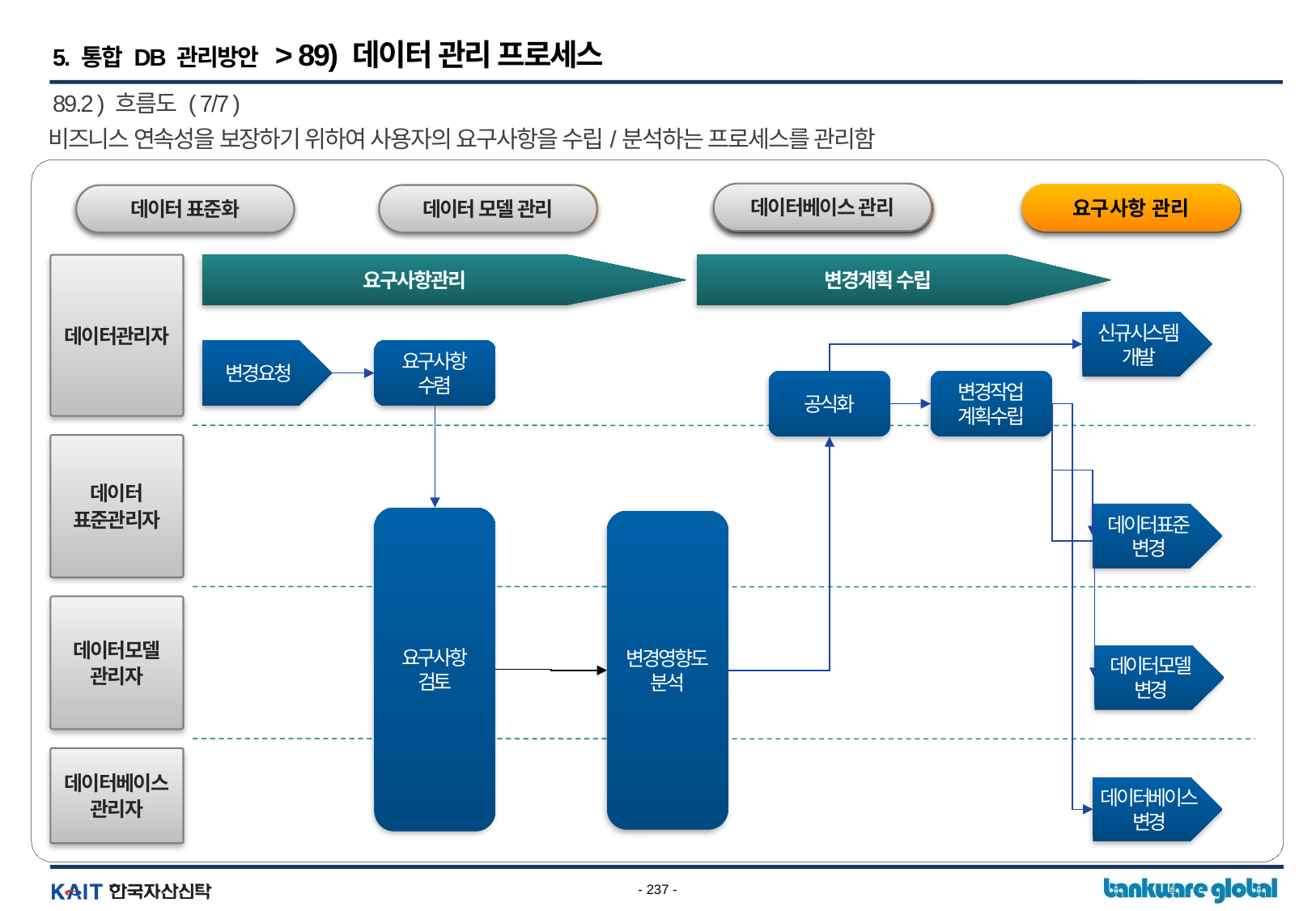

5. 통합 DB 관리방안 > 89) 데이터 관리 프로세스
89.2 ) 흐름도 ( 7/7 )
비즈니스 연속성을 보장하기 위하여 사용자의 요구사항을 수립/분석하는 프로세스를 관리함

데이터베이스 관리
데이터베이스 관리
요구사항 관리
데이터 표준화
데이터 모델 관리
데이터 베이스 관리
요구사항 관리
데이터 모델 관리
데이터 표준화
요구사항관리
변경계획 수립
데이터관리자
신규시스템
개발
변경요청
요구사항
수렴
공식화
변경작업
계획수립
데이터
표준관리자
데이터표준
변경
요구사항
검토
변경영향도
분석
데이터모델
관리자
데이터모델
변경
데이터베이스
관리자
데이터베이스
변경